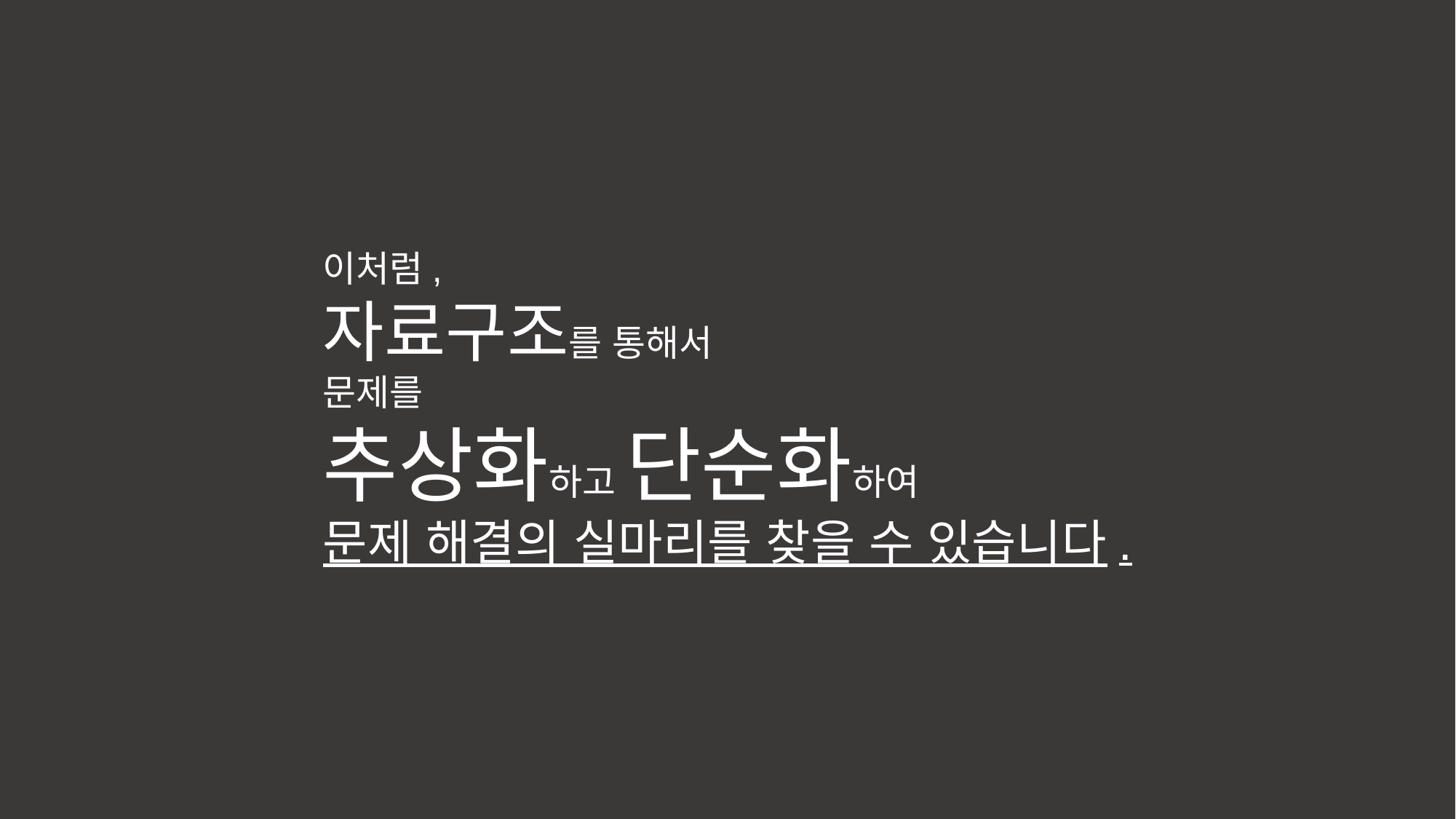

이처럼,
자료구조를 통해서
문제를
추상화하고 단순화하여
문제 해결의 실마리를 찾을 수 있습니다.